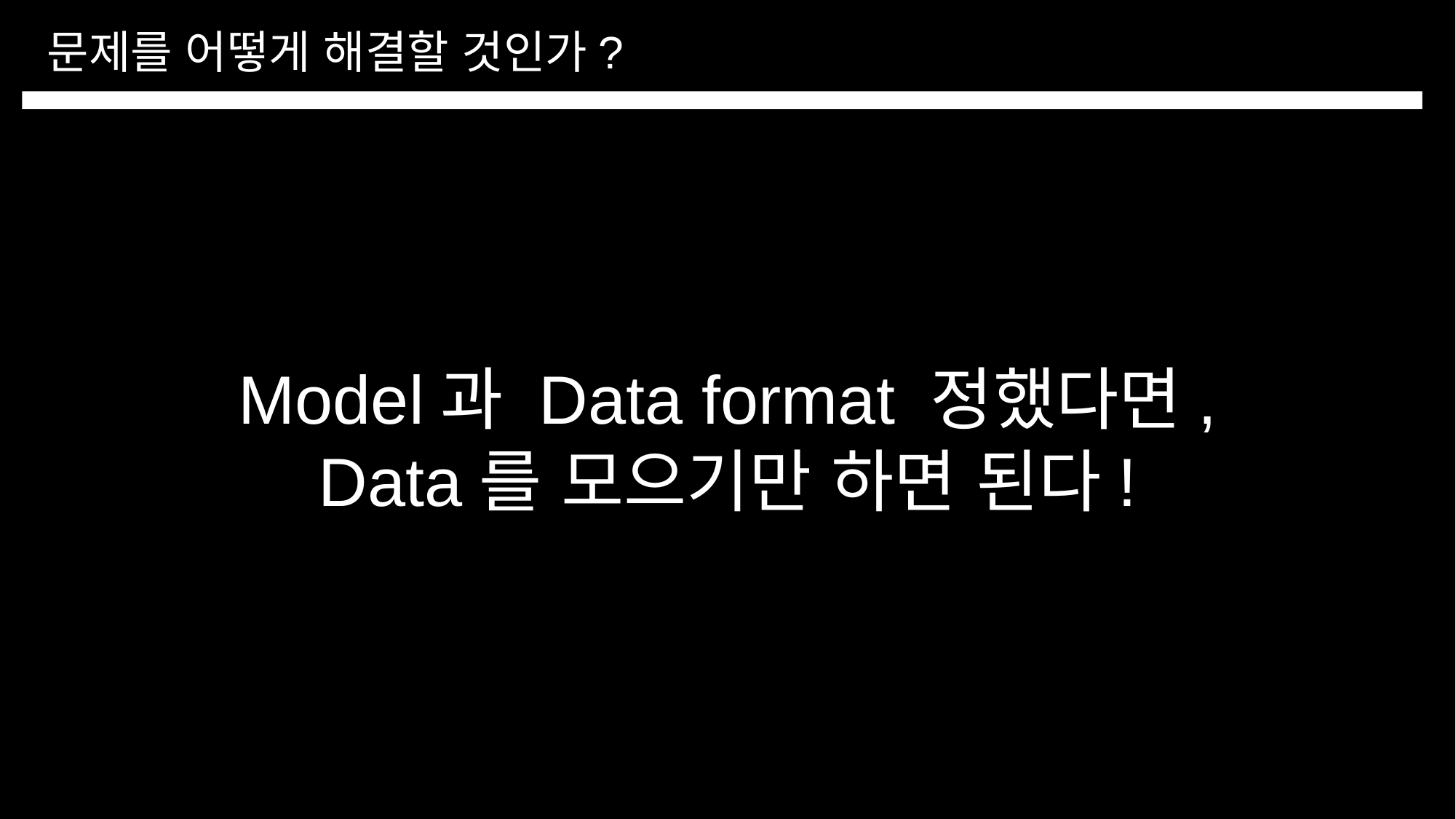

문제를 어떻게 해결할 것인가?

Model과 Data format 정했다면,
Data를 모으기만 하면 된다!